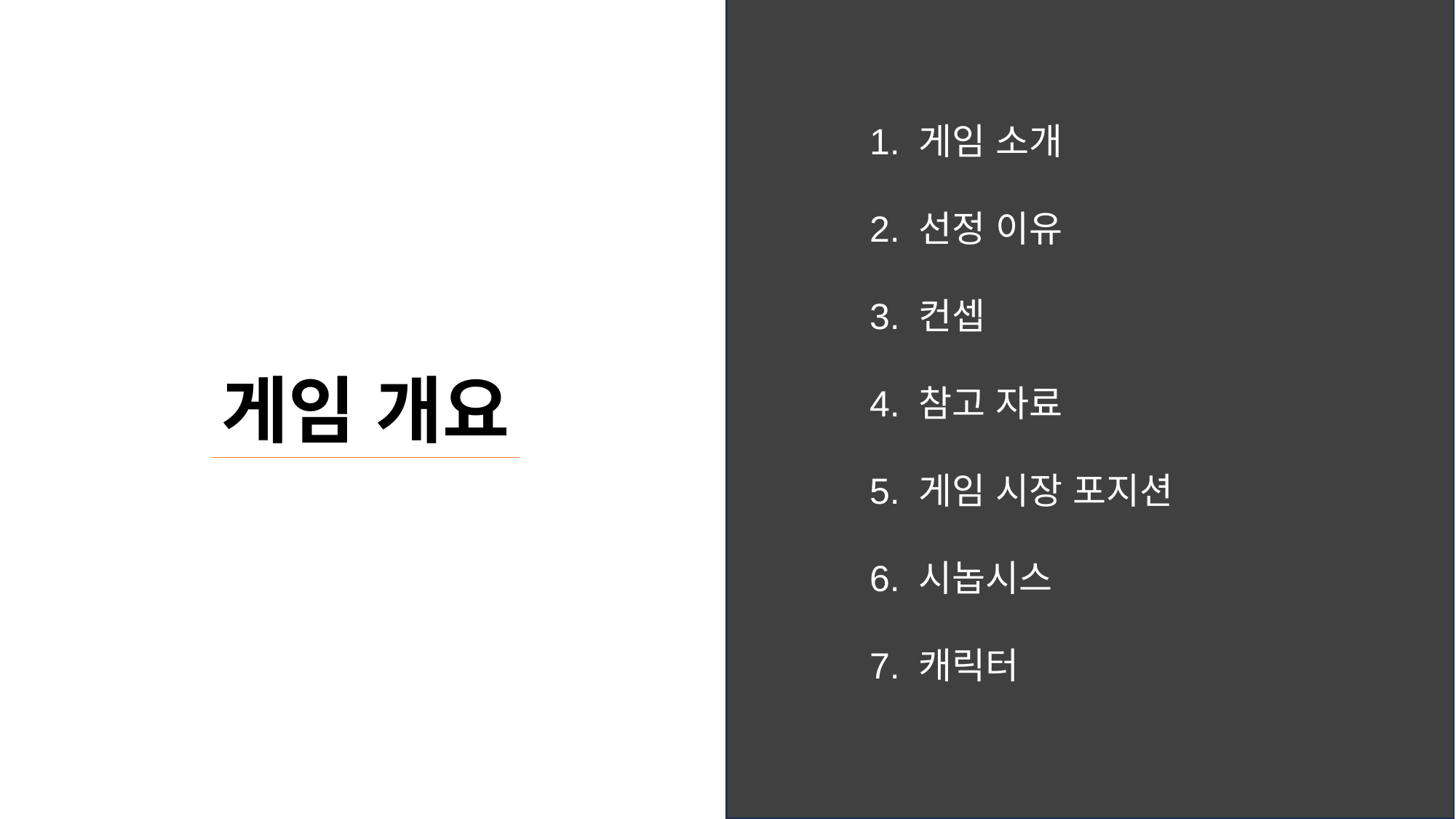

1. 게임 소개

2. 선정 이유

3. 컨셉

4. 참고 자료

5. 게임 시장 포지션

6. 시놉시스

7. 캐릭터
게임 개요